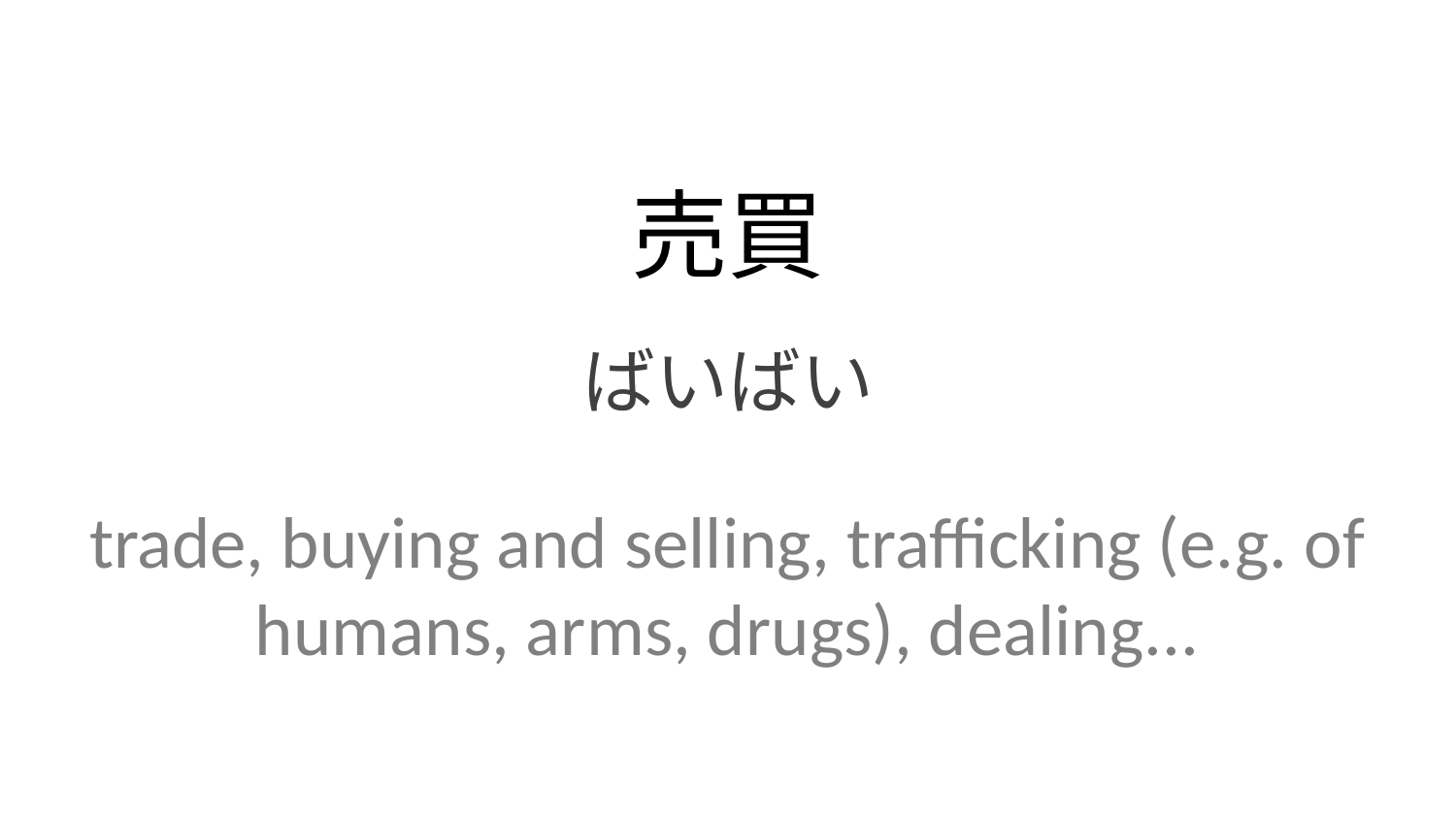

売買

ばいばい
trade, buying and selling, trafficking (e.g. of humans, arms, drugs), dealing...